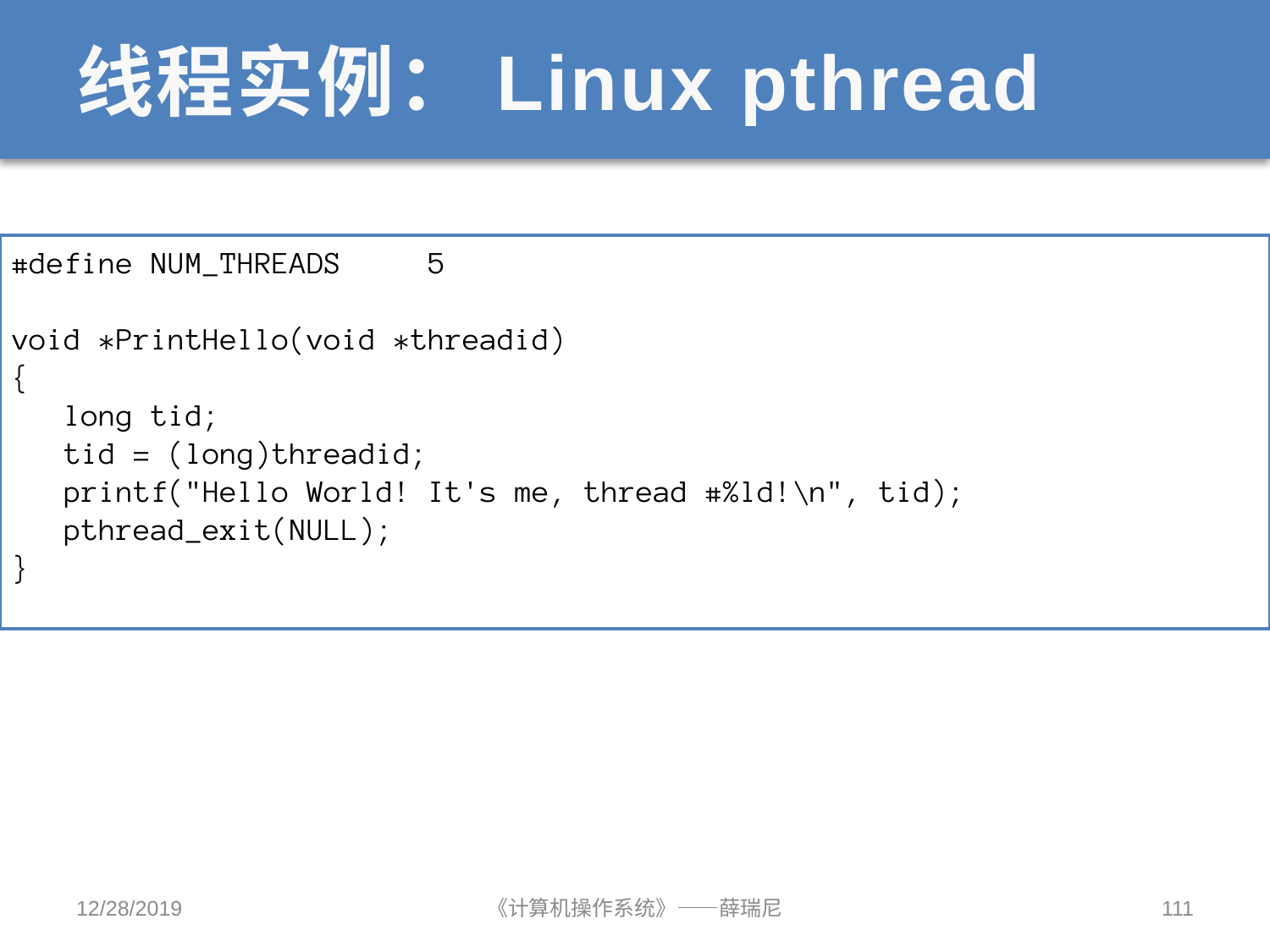

# 线程实例：Linux pthread
#define NUM_THREADS     5

void *PrintHello(void *threadid)
{
   long tid;
   tid = (long)threadid;
   printf("Hello World! It's me, thread #%ld!\n", tid);
   pthread_exit(NULL);
}

12/28/2019
《计算机操作系统》——薛瑞尼
111